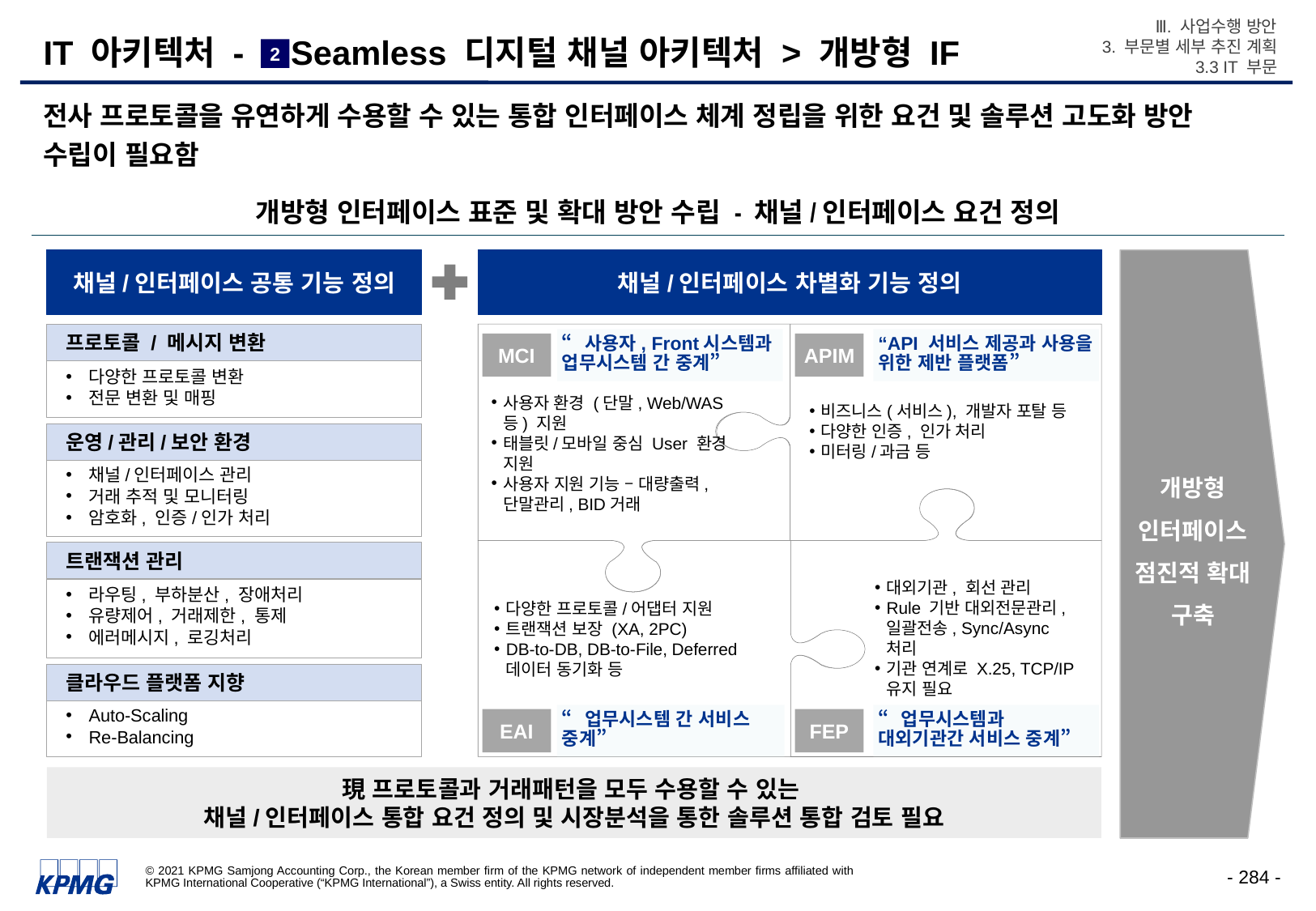

Ⅲ. 사업수행 방안
3. 부문별 세부 추진 계획
3.3 IT 부문
# IT 아키텍처 -     Seamless 디지털 채널 아키텍처 > 개방형 IF
2
전사 프로토콜을 유연하게 수용할 수 있는 통합 인터페이스 체계 정립을 위한 요건 및 솔루션 고도화 방안 수립이 필요함
개방형 인터페이스 표준 및 확대 방안 수립 - 채널/인터페이스 요건 정의
채널/인터페이스 공통 기능 정의
채널/인터페이스 차별화 기능 정의
개방형 인터페이스 점진적 확대 구축

프로토콜 / 메시지 변환
다양한 프로토콜 변환
전문 변환 및 매핑

“사용자, Front시스템과 업무시스템 간 중계”
“API 서비스 제공과 사용을 위한 제반 플랫폼”
MCI
APIM
사용자 환경 (단말, Web/WAS 등) 지원
태블릿/모바일 중심 User 환경 지원
사용자 지원 기능 – 대량출력,
단말관리, BID거래
비즈니스(서비스), 개발자 포탈 등
다양한 인증, 인가 처리
미터링/과금 등
운영/관리/보안 환경
채널/인터페이스 관리
거래 추적 및 모니터링
암호화, 인증/인가 처리
트랜잭션 관리
라우팅, 부하분산, 장애처리
유량제어, 거래제한, 통제
에러메시지, 로깅처리
대외기관, 회선 관리
Rule 기반 대외전문관리, 일괄전송, Sync/Async 처리
기관 연계로 X.25, TCP/IP 유지 필요
다양한 프로토콜/어댑터 지원
트랜잭션 보장 (XA, 2PC)
DB-to-DB, DB-to-File, Deferred 데이터 동기화 등
클라우드 플랫폼 지향
Auto-Scaling
Re-Balancing
“업무시스템 간 서비스 중계”
“업무시스템과 대외기관간 서비스 중계”
EAI
FEP
現 프로토콜과 거래패턴을 모두 수용할 수 있는
채널/인터페이스 통합 요건 정의 및 시장분석을 통한 솔루션 통합 검토 필요